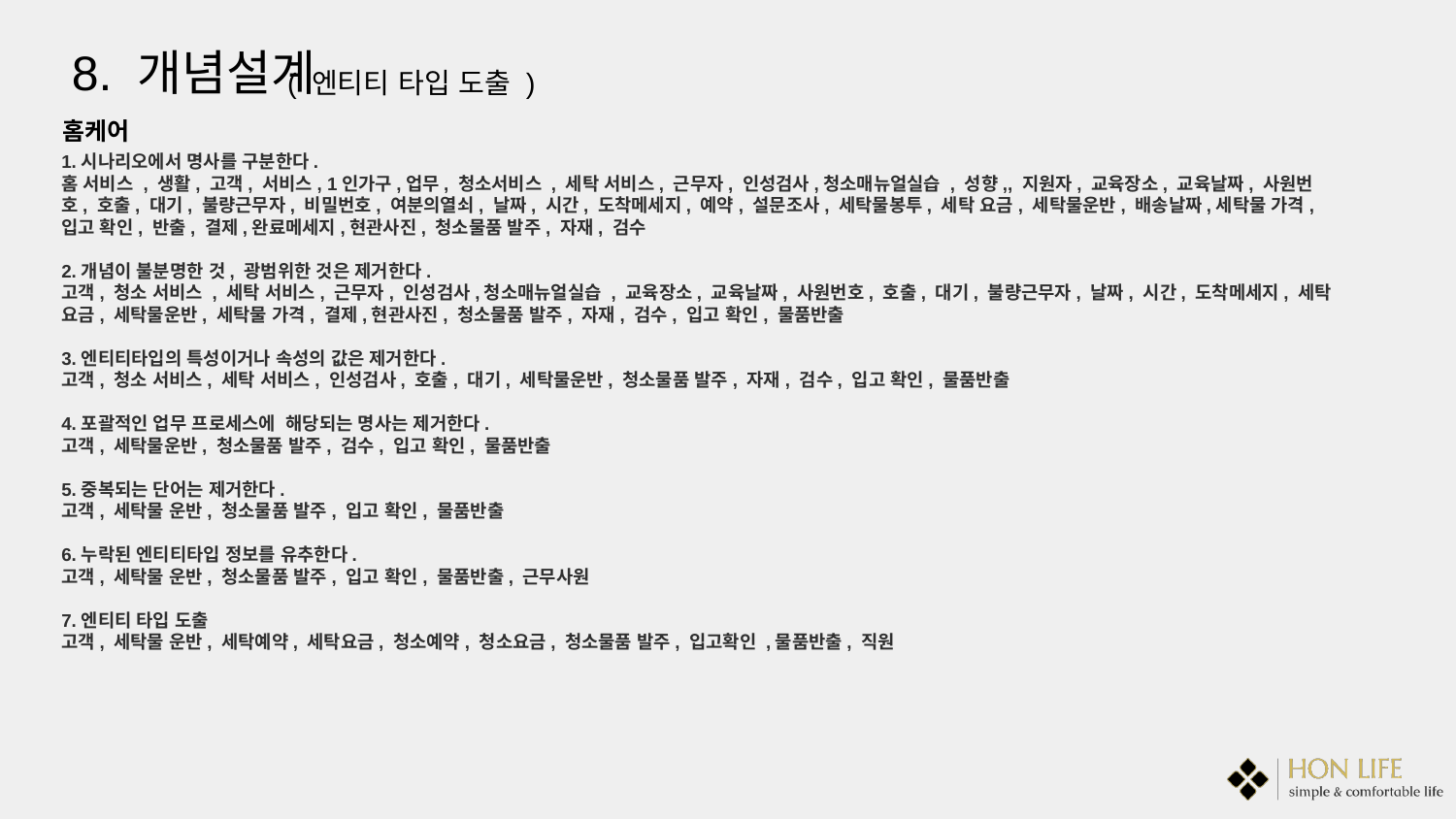

8. 개념설계
( 엔티티 타입 도출 )
홈케어
1.시나리오에서 명사를 구분한다.
홈 서비스 , 생활, 고객, 서비스, 1인가구,업무, 청소서비스 , 세탁 서비스, 근무자, 인성검사,청소매뉴얼실습 , 성향,, 지원자, 교육장소, 교육날짜, 사원번호, 호출, 대기, 불량근무자, 비밀번호, 여분의열쇠, 날짜, 시간, 도착메세지, 예약, 설문조사, 세탁물봉투, 세탁 요금, 세탁물운반, 배송날짜,세탁물 가격, 입고 확인, 반출, 결제,완료메세지,현관사진, 청소물품 발주, 자재, 검수

2.개념이 불분명한 것, 광범위한 것은 제거한다.
고객, 청소 서비스 , 세탁 서비스, 근무자, 인성검사,청소매뉴얼실습 , 교육장소, 교육날짜, 사원번호, 호출, 대기, 불량근무자, 날짜, 시간, 도착메세지, 세탁 요금, 세탁물운반, 세탁물 가격, 결제,현관사진, 청소물품 발주, 자재, 검수, 입고 확인, 물품반출

3.엔티티타입의 특성이거나 속성의 값은 제거한다.
고객, 청소 서비스, 세탁 서비스, 인성검사, 호출, 대기, 세탁물운반, 청소물품 발주, 자재, 검수, 입고 확인, 물품반출

4.포괄적인 업무 프로세스에  해당되는 명사는 제거한다.
고객, 세탁물운반, 청소물품 발주, 검수, 입고 확인, 물품반출

5.중복되는 단어는 제거한다.
고객, 세탁물 운반, 청소물품 발주, 입고 확인, 물품반출

6.누락된 엔티티타입 정보를 유추한다.
고객, 세탁물 운반, 청소물품 발주, 입고 확인, 물품반출, 근무사원

7.엔티티 타입 도출
고객, 세탁물 운반, 세탁예약, 세탁요금, 청소예약, 청소요금, 청소물품 발주, 입고확인 ,물품반출, 직원